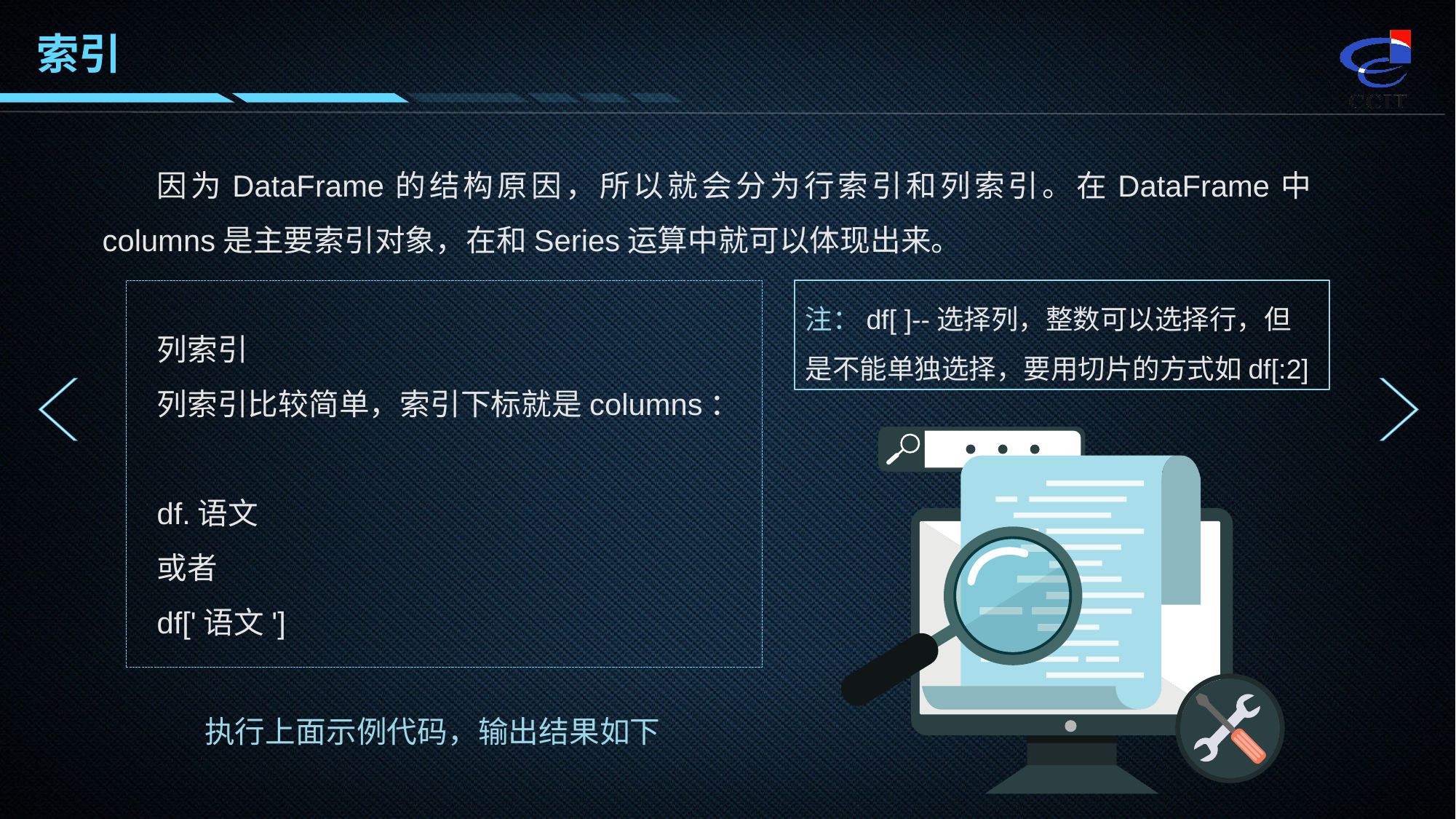

索引
因为DataFrame的结构原因，所以就会分为行索引和列索引。在DataFrame中columns是主要索引对象，在和Series运算中就可以体现出来。

列索引
列索引比较简单，索引下标就是columns：

df.语文
或者
df['语文']

      执行上面示例代码，输出结果如下

注：df[ ]--选择列，整数可以选择行，但是不能单独选择，要用切片的方式如df[:2]